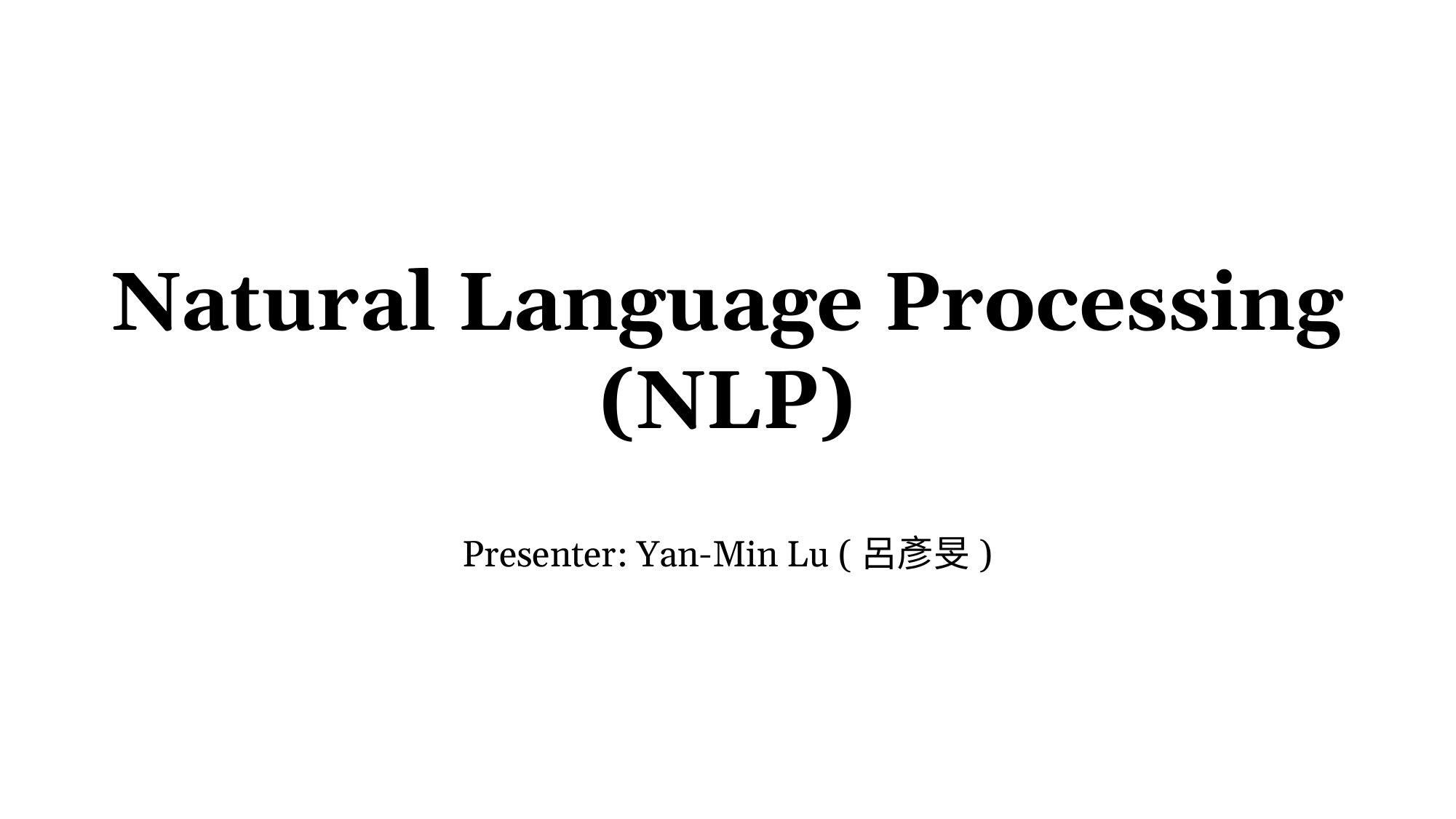

Natural Language Processing
(NLP)
Presenter: Yan-Min Lu (呂彥旻)